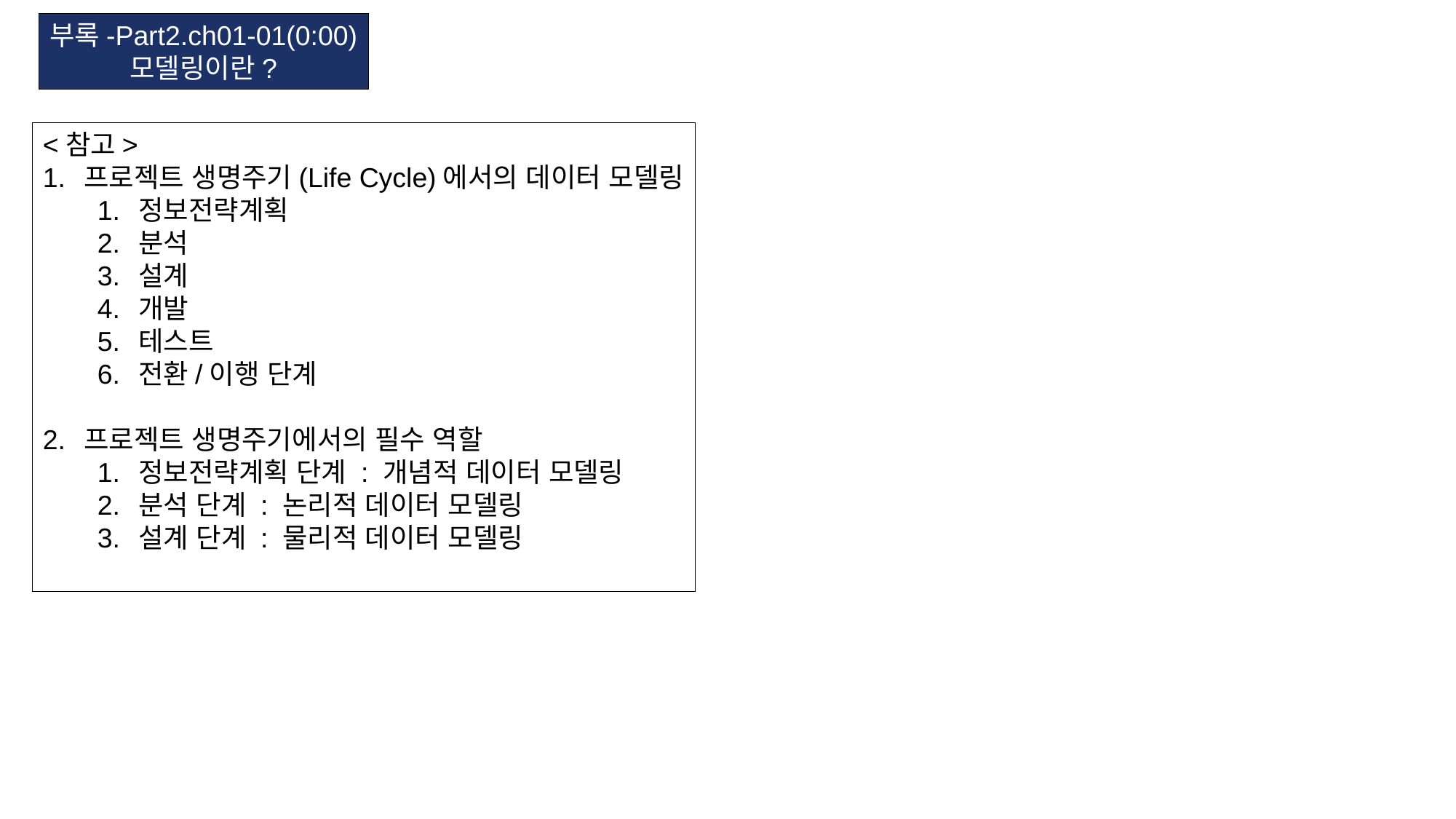

부록-Part2.ch01-01(0:00)
모델링이란?
<참고>
프로젝트 생명주기(Life Cycle)에서의 데이터 모델링
정보전략계획
분석
설계
개발
테스트
전환/이행 단계

프로젝트 생명주기에서의 필수 역할
정보전략계획 단계 : 개념적 데이터 모델링
분석 단계 : 논리적 데이터 모델링
설계 단계 : 물리적 데이터 모델링